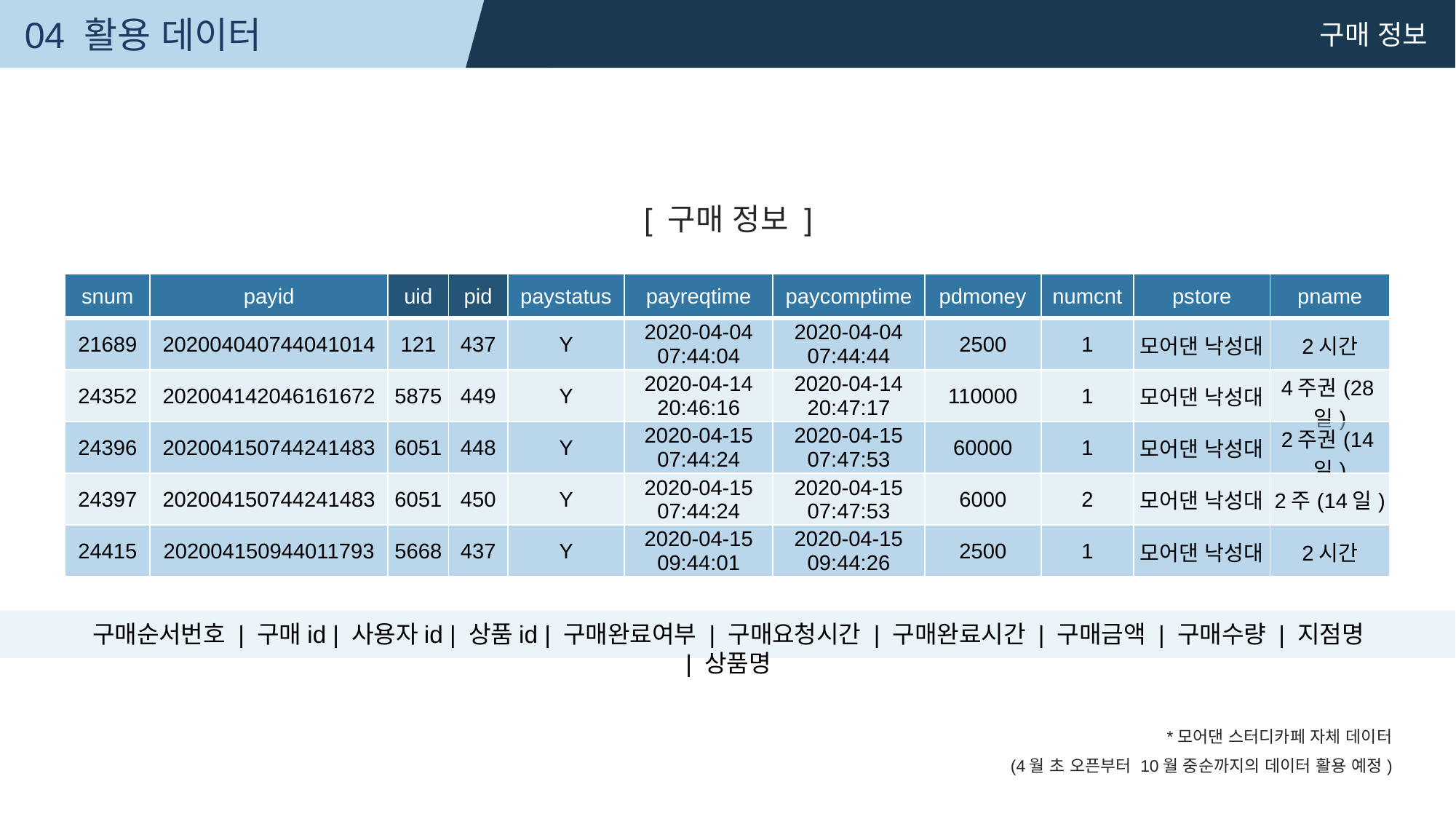

04 활용 데이터
구매 정보
[ 구매 정보 ]
| snum | payid | uid | pid | paystatus | payreqtime | paycomptime | pdmoney | numcnt | pstore | pname |
| --- | --- | --- | --- | --- | --- | --- | --- | --- | --- | --- |
| 21689 | 202004040744041014 | 121 | 437 | Y | 2020-04-04 07:44:04 | 2020-04-04 07:44:44 | 2500 | 1 | 모어댄 낙성대 | 2시간 |
| 24352 | 202004142046161672 | 5875 | 449 | Y | 2020-04-14 20:46:16 | 2020-04-14 20:47:17 | 110000 | 1 | 모어댄 낙성대 | 4주권(28일) |
| 24396 | 202004150744241483 | 6051 | 448 | Y | 2020-04-15 07:44:24 | 2020-04-15 07:47:53 | 60000 | 1 | 모어댄 낙성대 | 2주권(14일) |
| 24397 | 202004150744241483 | 6051 | 450 | Y | 2020-04-15 07:44:24 | 2020-04-15 07:47:53 | 6000 | 2 | 모어댄 낙성대 | 2주(14일) |
| 24415 | 202004150944011793 | 5668 | 437 | Y | 2020-04-15 09:44:01 | 2020-04-15 09:44:26 | 2500 | 1 | 모어댄 낙성대 | 2시간 |

구매순서번호 | 구매id | 사용자id | 상품id | 구매완료여부 | 구매요청시간 | 구매완료시간 | 구매금액 | 구매수량 | 지점명 | 상품명
*모어댄 스터디카페 자체 데이터
(4월 초 오픈부터 10월 중순까지의 데이터 활용 예정)